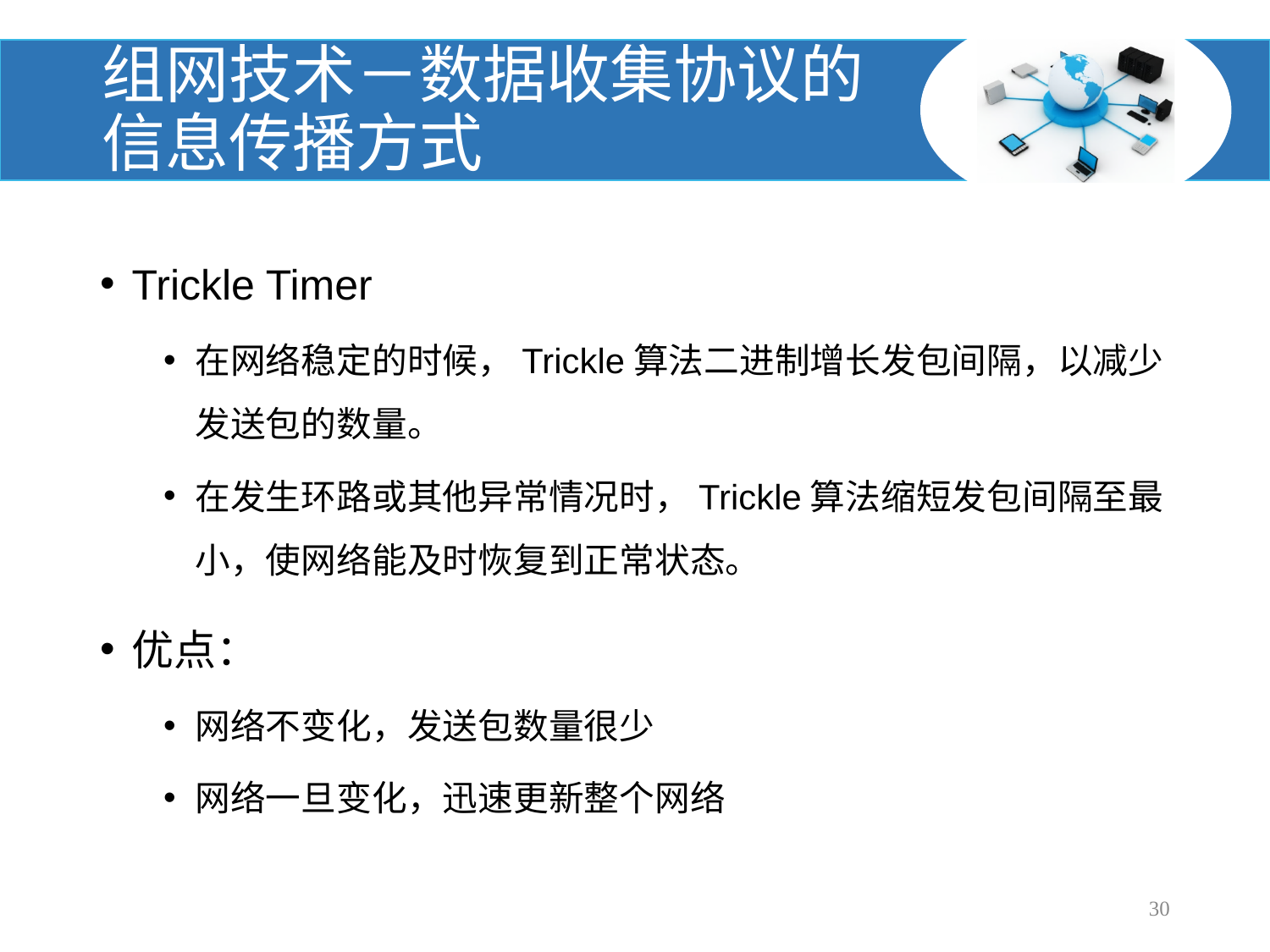

# 组网技术－数据收集协议的信息传播方式
Trickle Timer
在网络稳定的时候，Trickle算法二进制增长发包间隔，以减少发送包的数量。
在发生环路或其他异常情况时，Trickle算法缩短发包间隔至最小，使网络能及时恢复到正常状态。
优点：
网络不变化，发送包数量很少
网络一旦变化，迅速更新整个网络

30